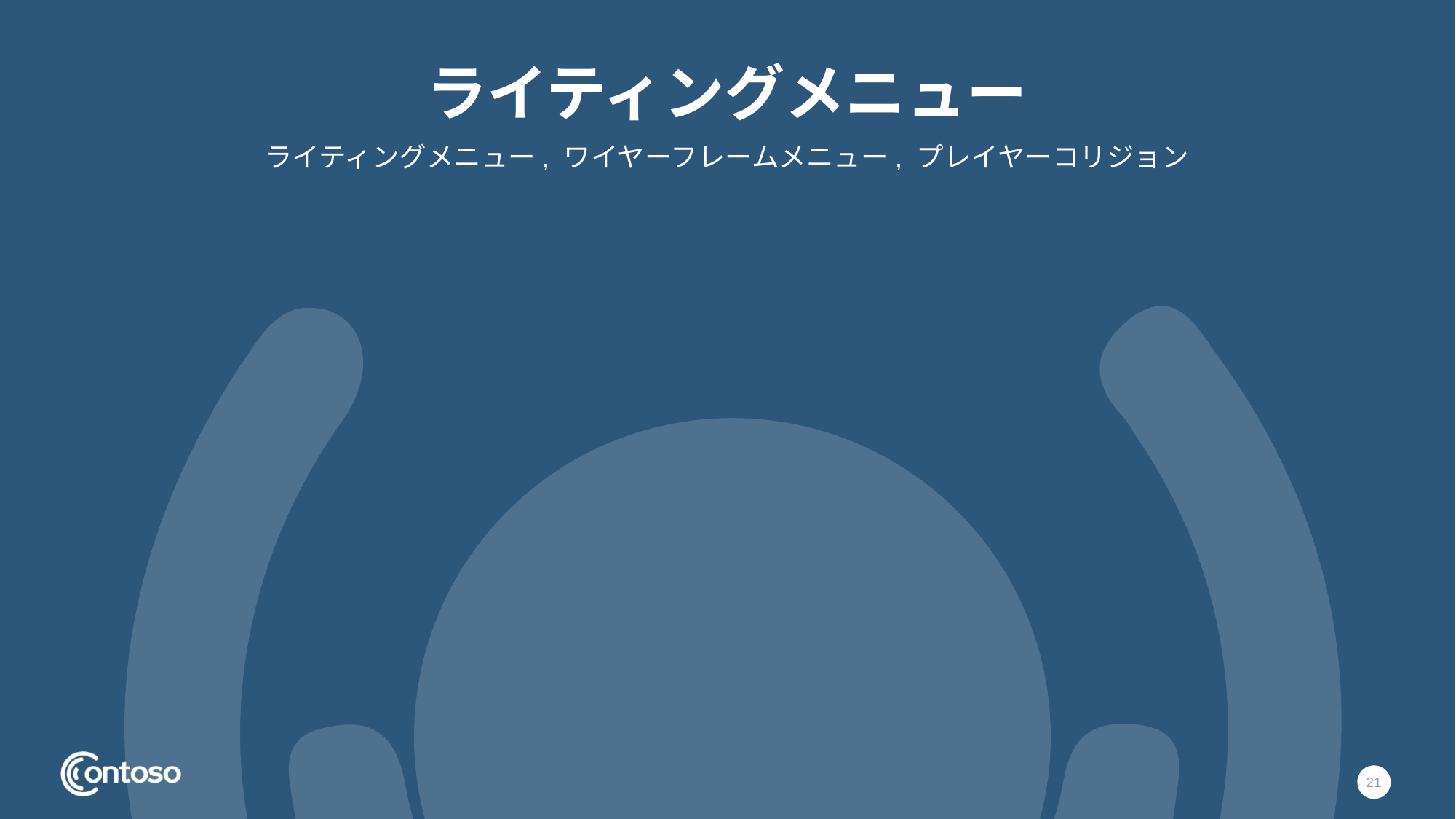

# ライティングメニュー
ライティングメニュー, ワイヤーフレームメニュー, プレイヤーコリジョン
21